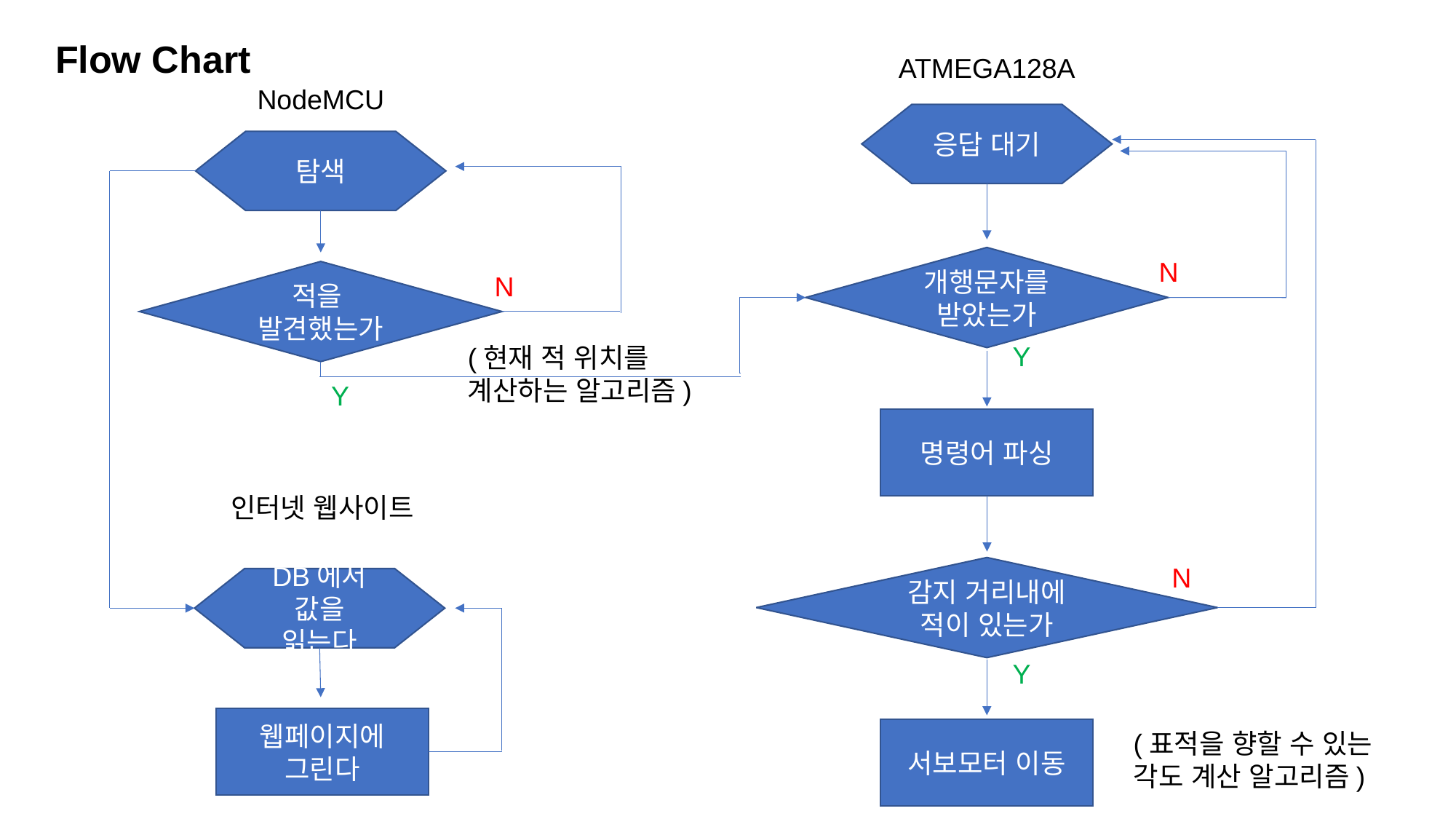

Flow Chart
ATMEGA128A
NodeMCU
응답 대기
탐색
개행문자를 받았는가
N
적을
발견했는가
N
Y
(현재 적 위치를
계산하는 알고리즘)
Y
명령어 파싱
인터넷 웹사이트
N
감지 거리내에 적이 있는가
DB에서 값을 읽는다
Y
웹페이지에
그린다
서보모터 이동
(표적을 향할 수 있는
각도 계산 알고리즘)